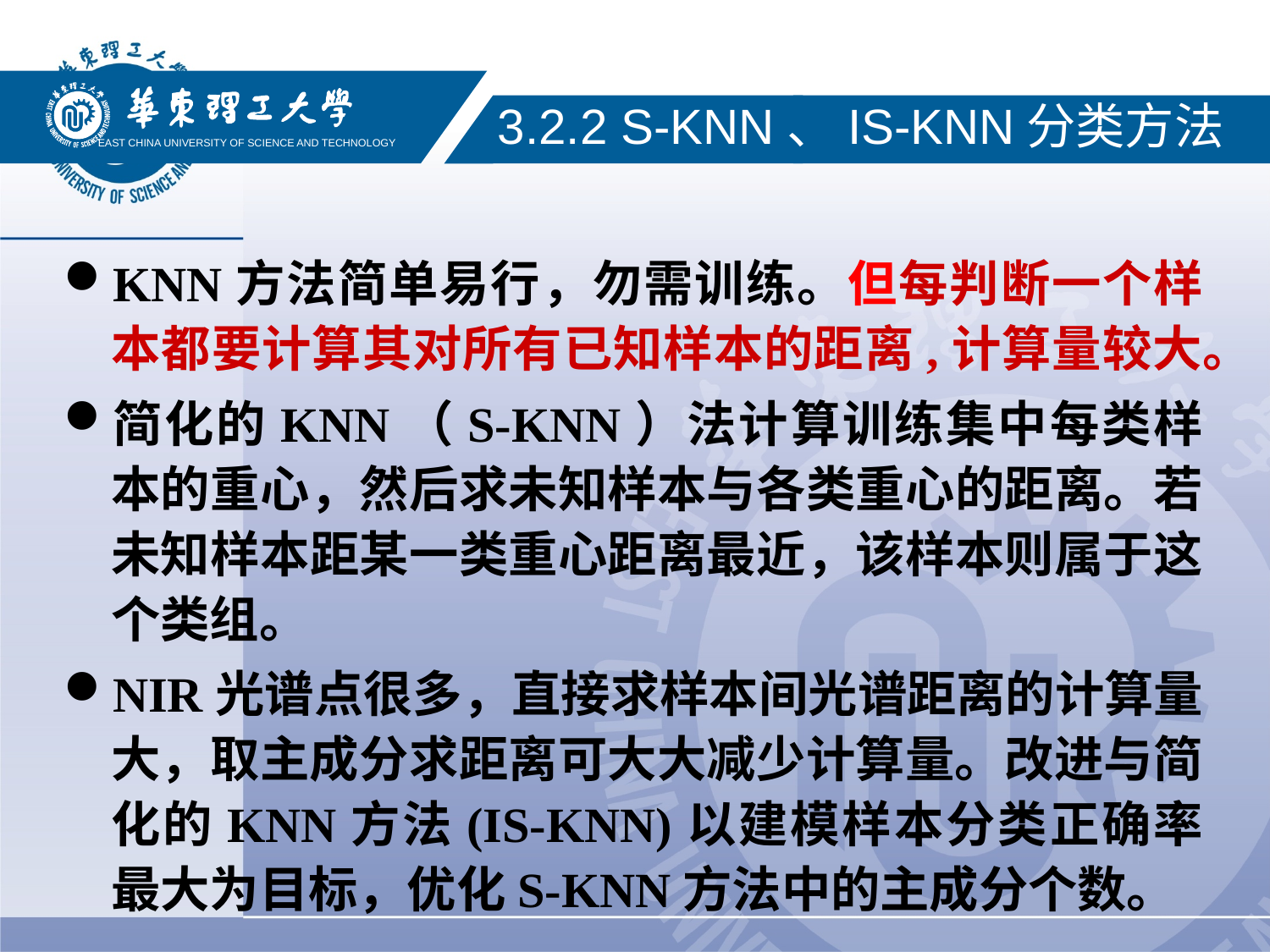

EAST CHINA UNIVERSITY OF SCIENCE AND TECHNOLOGY
3.2.2 S-KNN、IS-KNN分类方法

KNN方法简单易行，勿需训练。但每判断一个样本都要计算其对所有已知样本的距离,计算量较大。
简化的KNN（S-KNN）法计算训练集中每类样本的重心，然后求未知样本与各类重心的距离。若未知样本距某一类重心距离最近，该样本则属于这个类组。
NIR光谱点很多，直接求样本间光谱距离的计算量大，取主成分求距离可大大减少计算量。改进与简化的KNN方法(IS-KNN)以建模样本分类正确率最大为目标，优化S-KNN方法中的主成分个数。